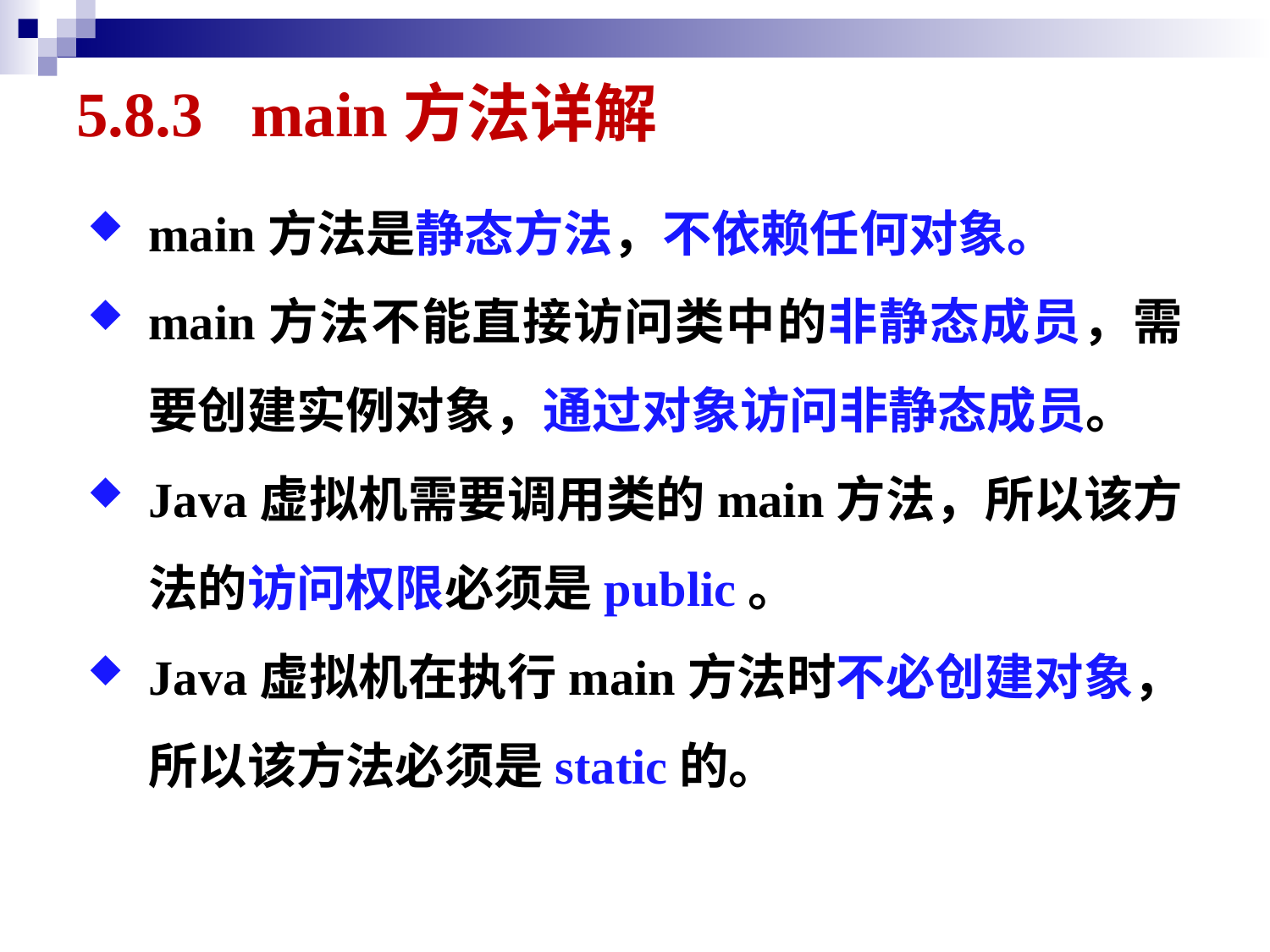

# 5.8.3   main方法详解
main方法是静态方法，不依赖任何对象。
main方法不能直接访问类中的非静态成员，需要创建实例对象，通过对象访问非静态成员。
Java虚拟机需要调用类的main方法，所以该方法的访问权限必须是public。
Java虚拟机在执行main方法时不必创建对象，所以该方法必须是static的。